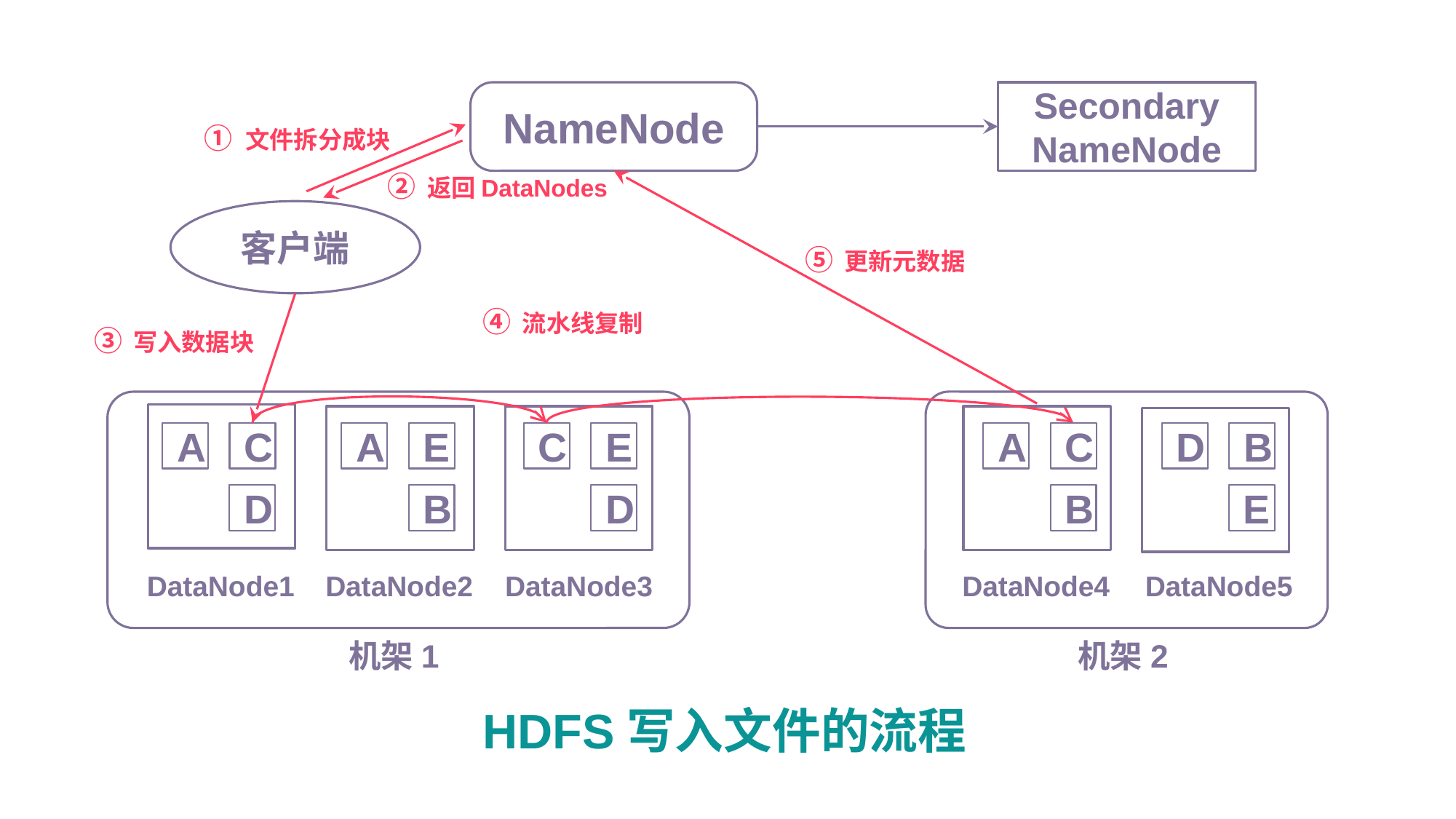

NameNode
Secondary
NameNode
① 文件拆分成块
② 返回DataNodes
客户端
⑤ 更新元数据
④ 流水线复制
③ 写入数据块

A
C
A
E
C
E
A
C
D
B
D
B
D
B
E
DataNode1
DataNode2
DataNode3
DataNode4
DataNode5
机架1
机架2
HDFS写入文件的流程